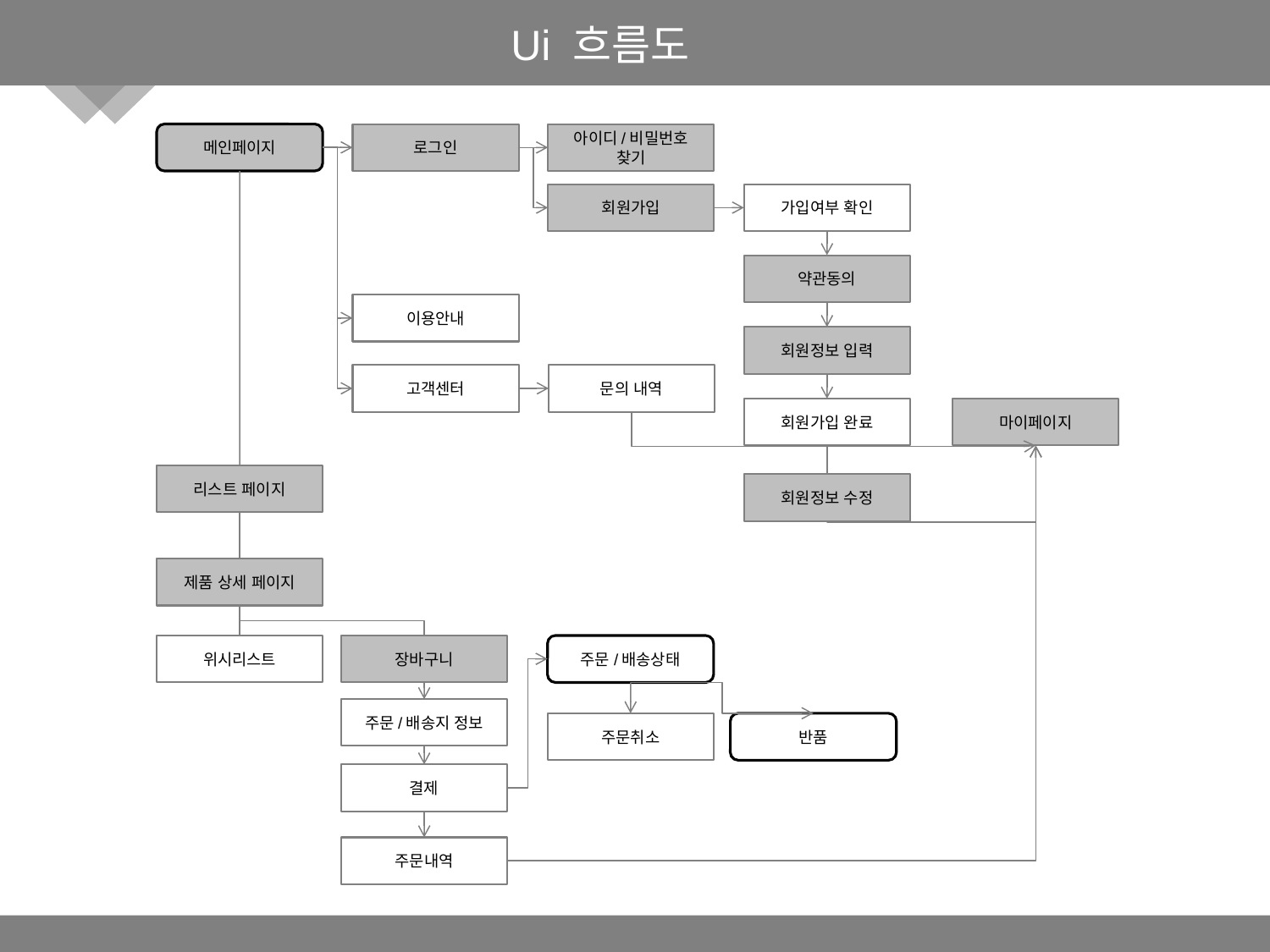

Ui 흐름도

메인페이지
로그인
아이디/비밀번호 찾기
회원가입
가입여부 확인
약관동의
이용안내
회원정보 입력
고객센터
문의 내역
회원가입 완료
마이페이지
리스트 페이지
회원정보 수정
제품 상세 페이지
위시리스트
장바구니
주문/배송상태
주문/배송지 정보
주문취소
반품
결제
주문내역